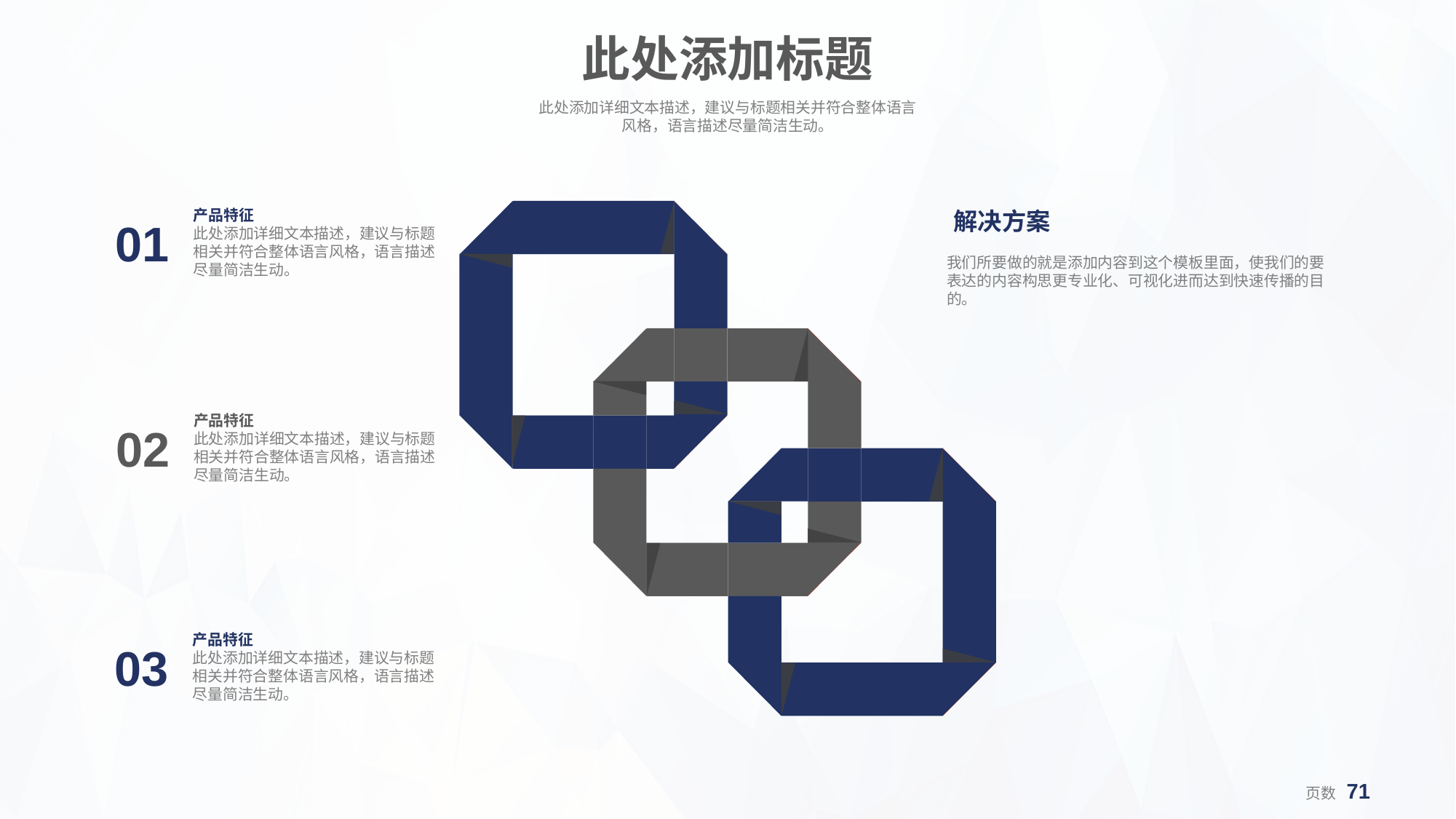

此处添加标题
此处添加详细文本描述，建议与标题相关并符合整体语言风格，语言描述尽量简洁生动。
产品特征
此处添加详细文本描述，建议与标题相关并符合整体语言风格，语言描述尽量简洁生动。

 解决方案

我们所要做的就是添加内容到这个模板里面，使我们的要表达的内容构思更专业化、可视化进而达到快速传播的目的。

01

产品特征
此处添加详细文本描述，建议与标题相关并符合整体语言风格，语言描述尽量简洁生动。
02

产品特征
此处添加详细文本描述，建议与标题相关并符合整体语言风格，语言描述尽量简洁生动。

03

           页数  71